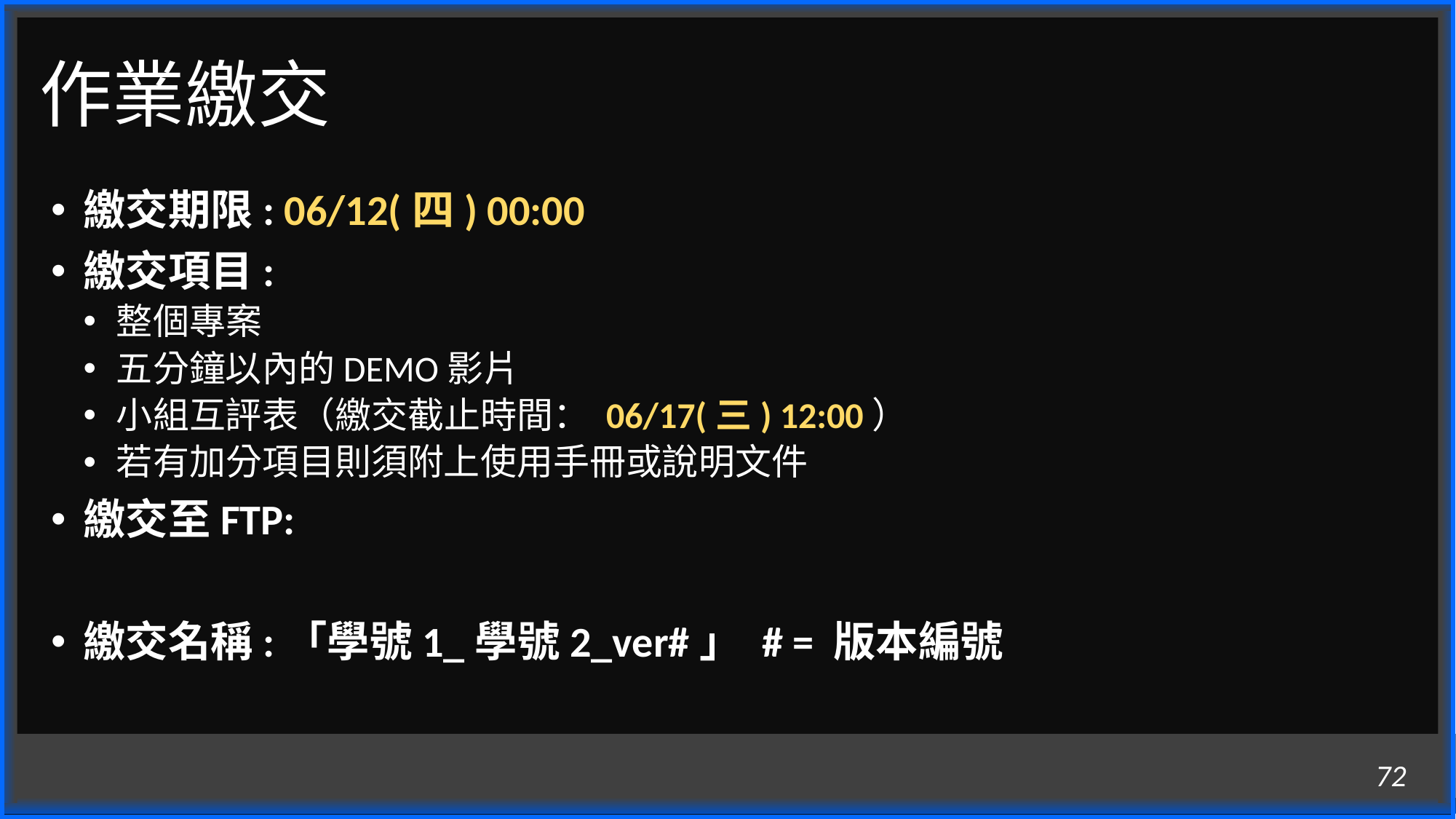

# 作業繳交
繳交期限: 06/12(四) 00:00
繳交項目:
整個專案
五分鐘以內的DEMO影片
小組互評表（繳交截止時間： 06/17(三) 12:00）
若有加分項目則須附上使用手冊或說明文件
繳交至FTP:

繳交名稱:「學號1_學號2_ver#」 # = 版本編號